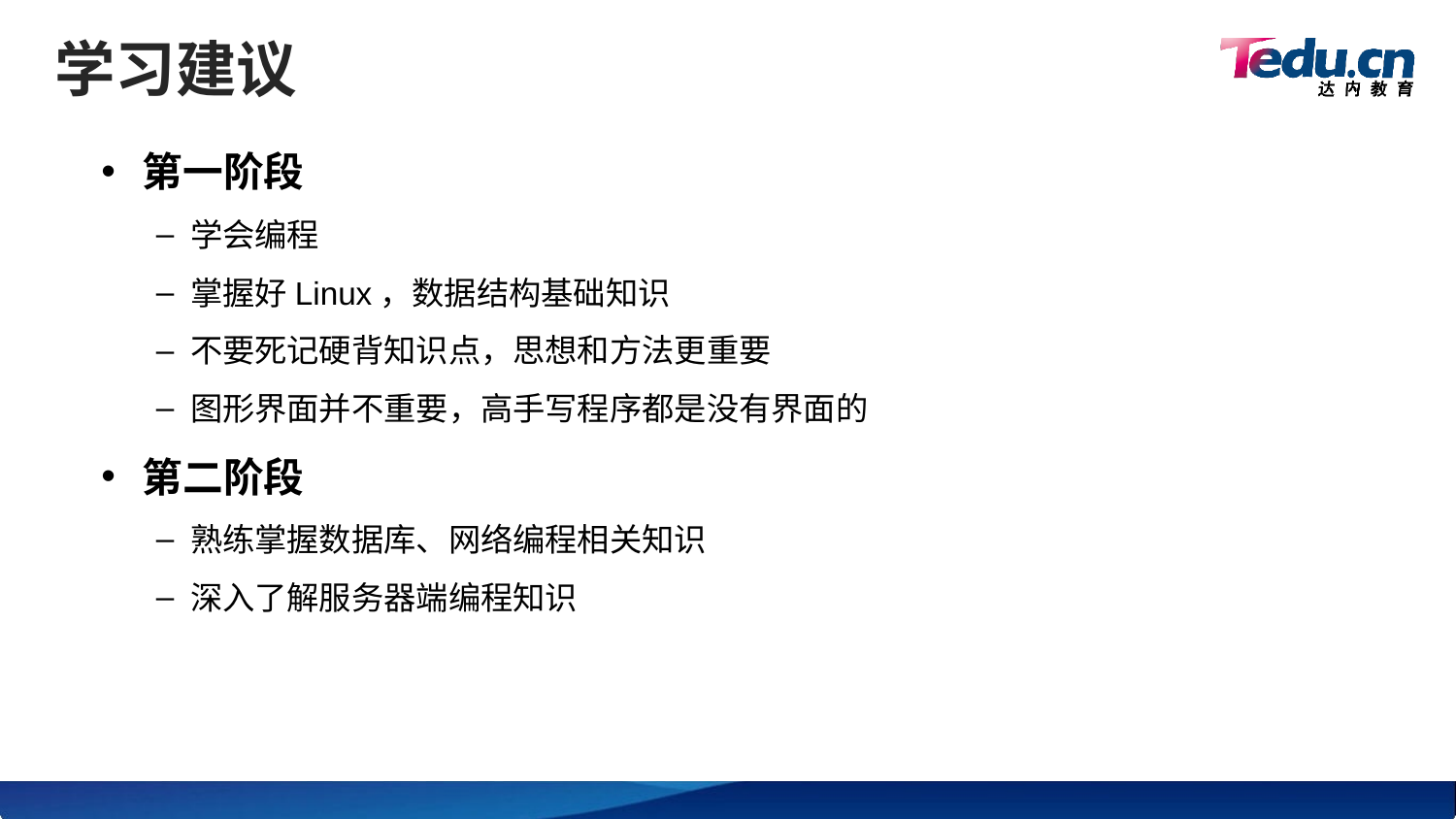

# 学习建议
第一阶段
学会编程
掌握好Linux，数据结构基础知识
不要死记硬背知识点，思想和方法更重要
图形界面并不重要，高手写程序都是没有界面的
第二阶段
熟练掌握数据库、网络编程相关知识
深入了解服务器端编程知识